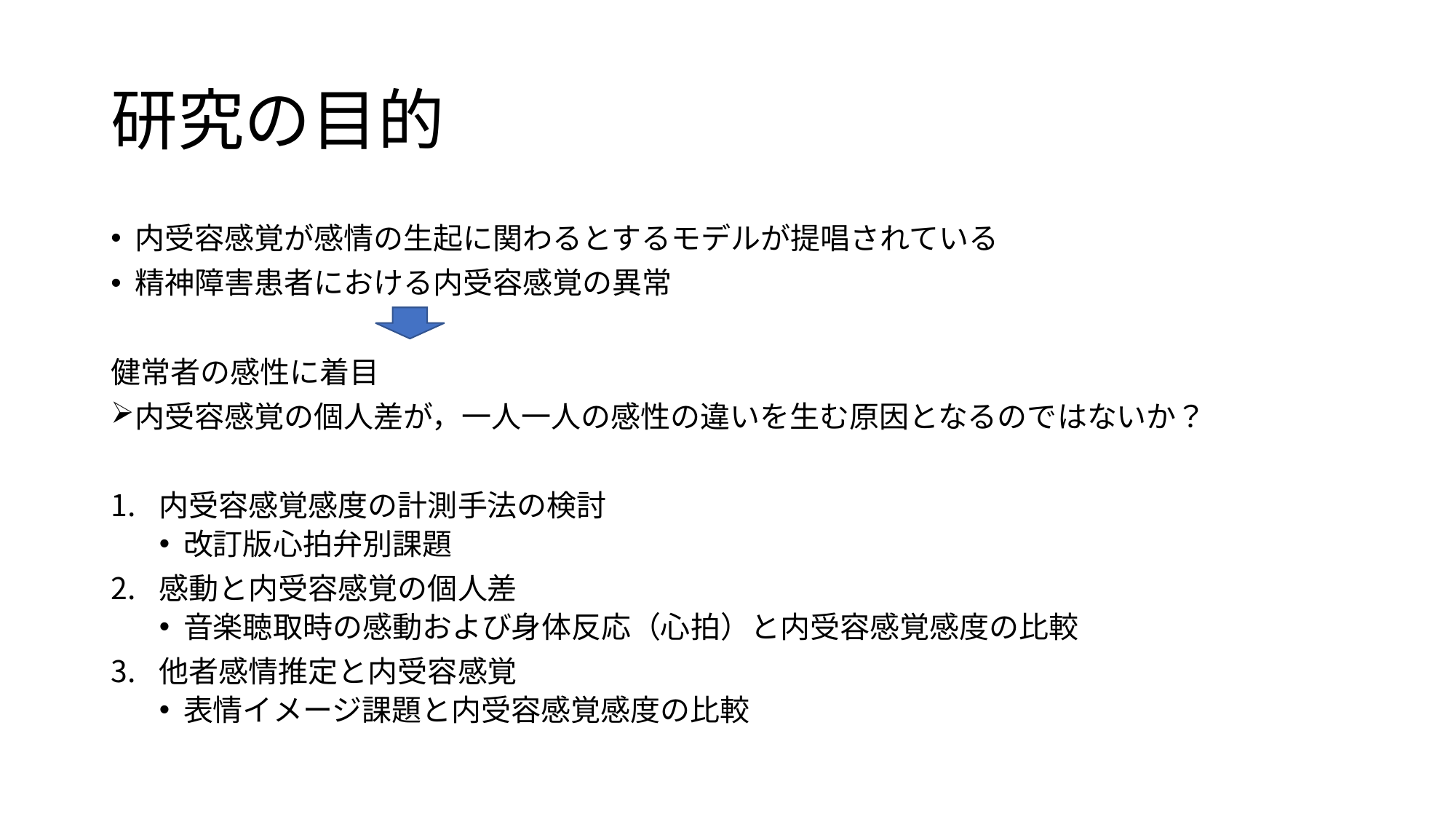

# 研究の目的
内受容感覚が感情の生起に関わるとするモデルが提唱されている
精神障害患者における内受容感覚の異常

健常者の感性に着目
内受容感覚の個人差が，一人一人の感性の違いを生む原因となるのではないか？

内受容感覚感度の計測手法の検討
改訂版心拍弁別課題
感動と内受容感覚の個人差
音楽聴取時の感動および身体反応（心拍）と内受容感覚感度の比較
他者感情推定と内受容感覚
表情イメージ課題と内受容感覚感度の比較